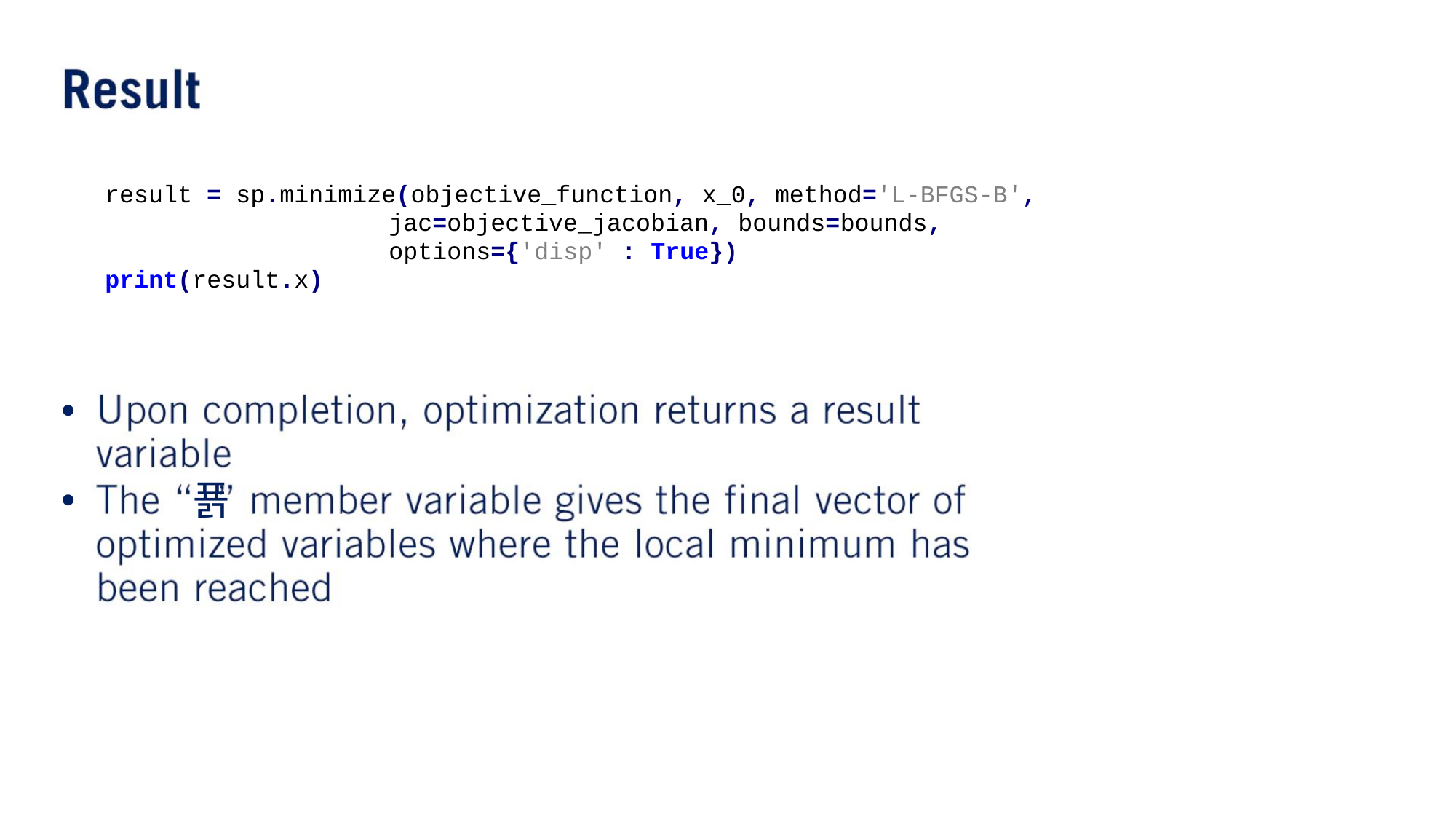

result = sp.minimize(objective_function, x_0, method='L-BFGS-B',
jac=objective_jacobian, bounds=bounds,
options={'disp' : True})
print(result.x)
•
•
푥